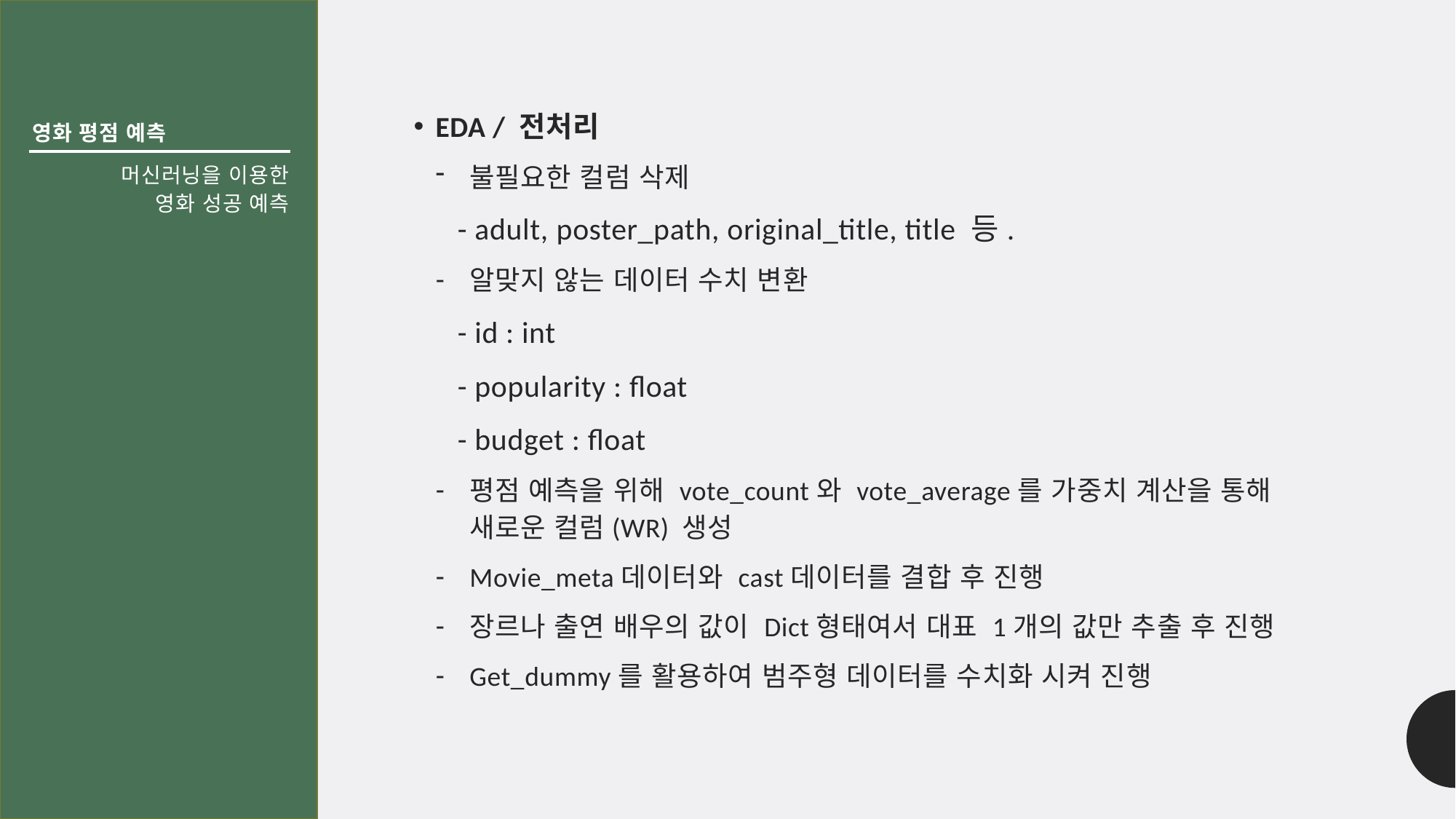

영화 평점 예측
EDA / 전처리
불필요한 컬럼 삭제
   - adult, poster_path, original_title, title 등.
알맞지 않는 데이터 수치 변환
   - id : int
   - popularity : float
   - budget : float
평점 예측을 위해 vote_count와 vote_average를 가중치 계산을 통해 새로운 컬럼(WR) 생성
Movie_meta데이터와 cast데이터를 결합 후 진행
장르나 출연 배우의 값이 Dict형태여서 대표 1개의 값만 추출 후 진행
Get_dummy를 활용하여 범주형 데이터를 수치화 시켜 진행
# 머신러닝을 이용한 영화 성공 예측